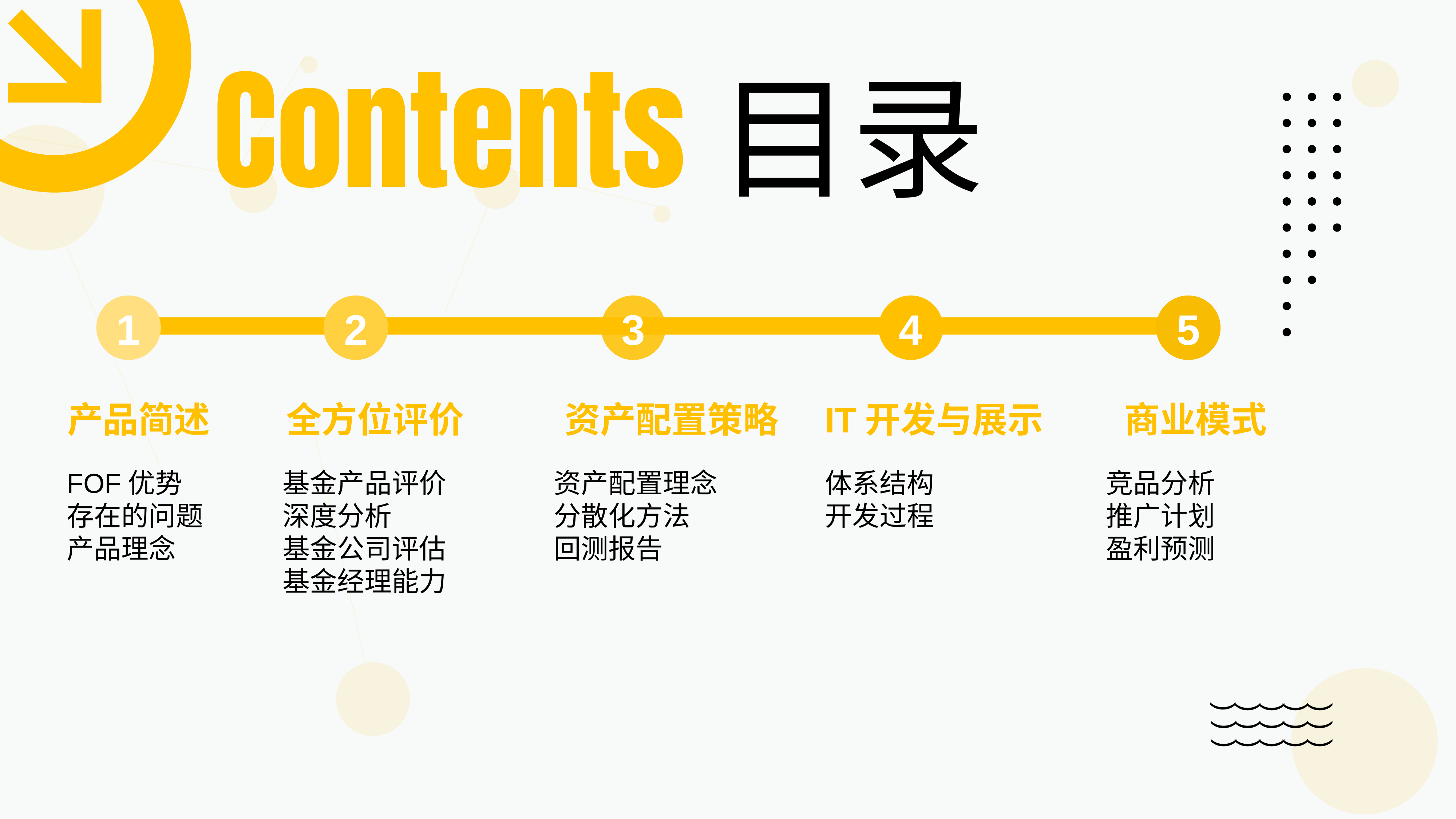

Contents目录

1

2

3

4

5

产品简述
全方位评价
资产配置策略
IT开发与展示
商业模式
FOF优势
存在的问题
产品理念
基金产品评价
深度分析
基金公司评估
基金经理能力
资产配置理念
分散化方法
回测报告
体系结构
开发过程
竞品分析
推广计划
盈利预测
(
(
(
(
(
(
(
(
(
(
(
(
(
(
(